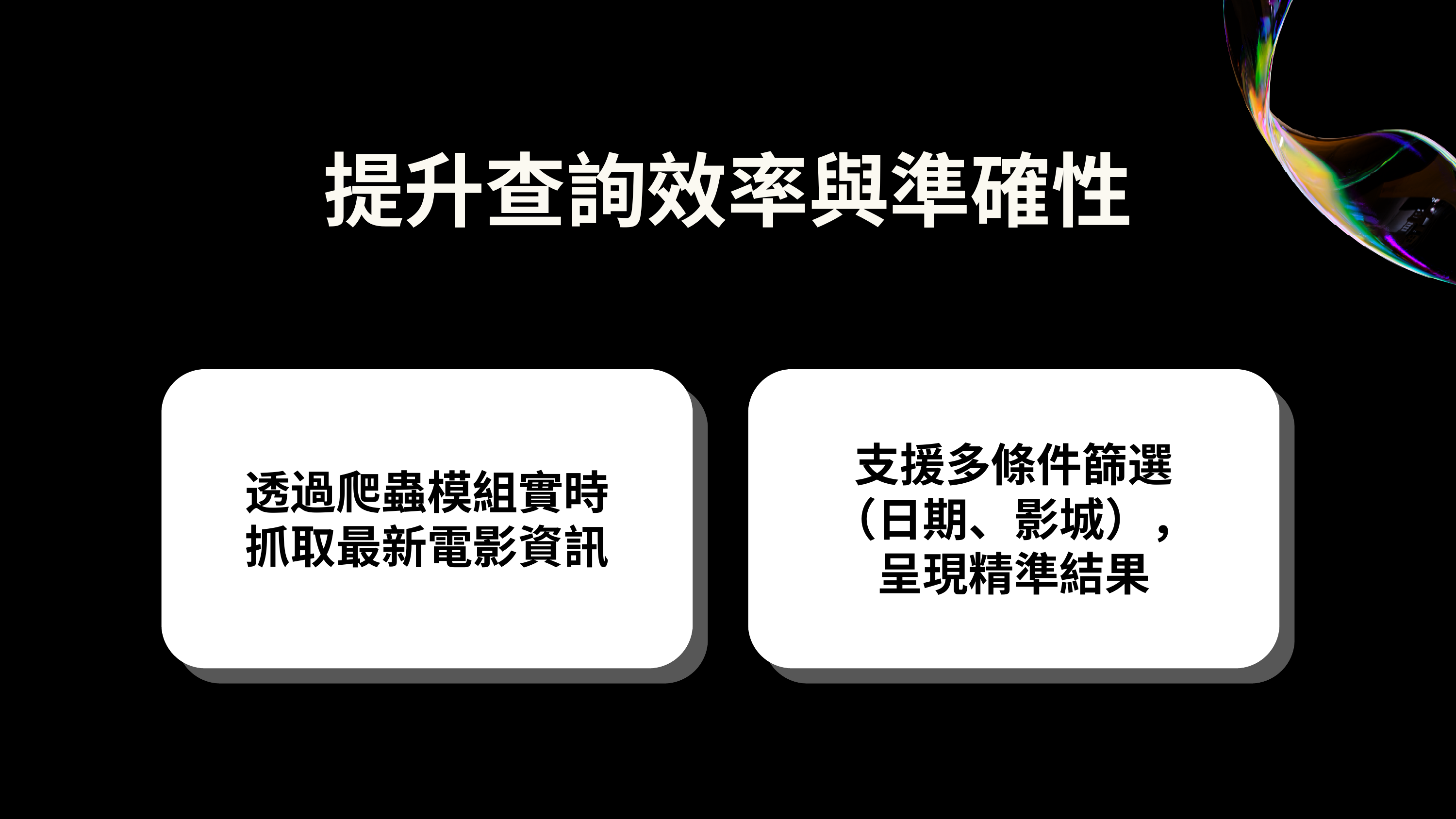

提升查詢效率與準確性

透過爬蟲模組實時抓取最新電影資訊

支援多條件篩選（日期、影城），呈現精準結果